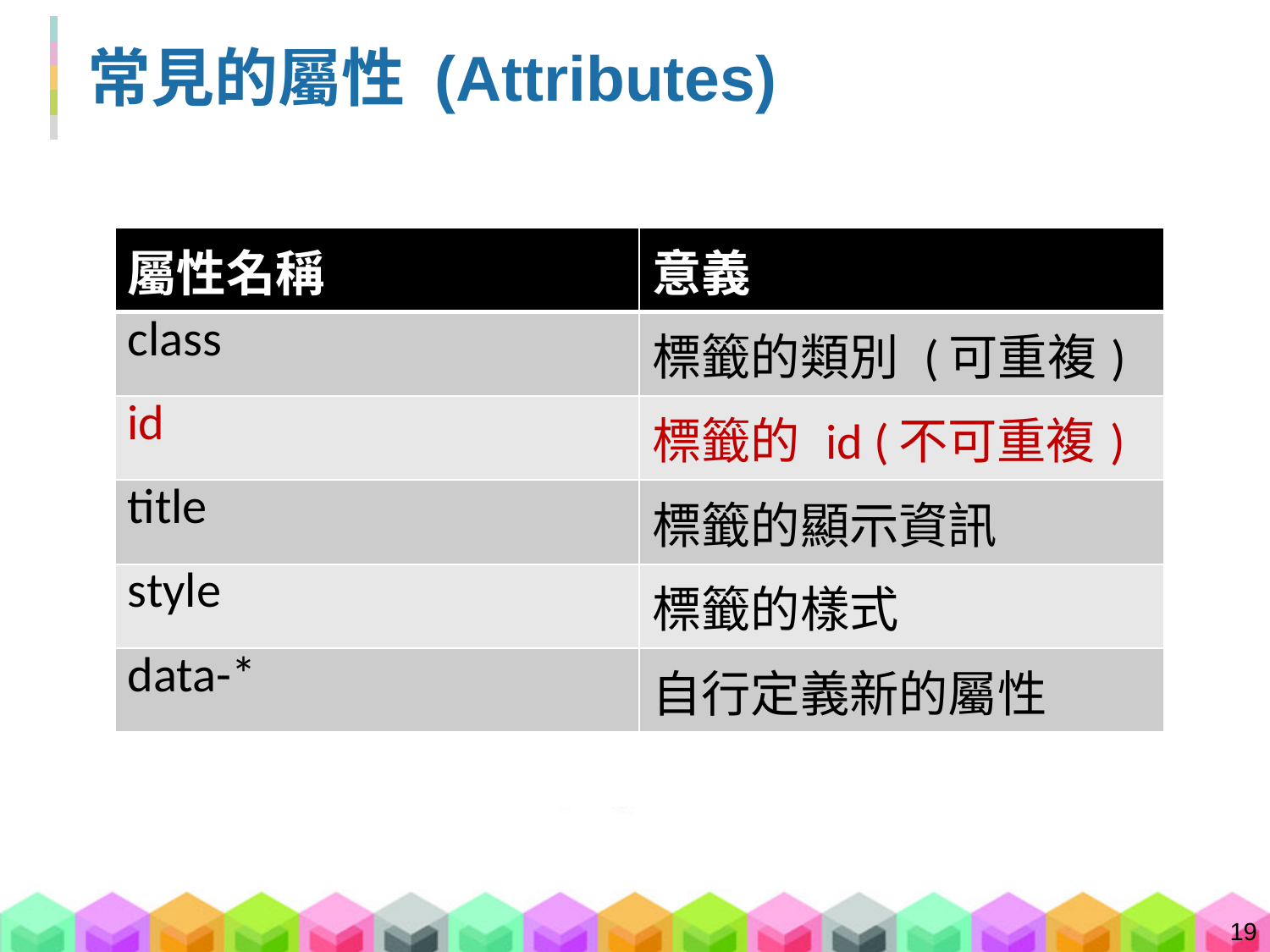

# 常見的屬性 (Attributes)
| 屬性名稱 | 意義 |
| --- | --- |
| class | 標籤的類別 (可重複) |
| id | 標籤的 id (不可重複) |
| title | 標籤的顯示資訊 |
| style | 標籤的樣式 |
| data-\* | 自行定義新的屬性 |
19